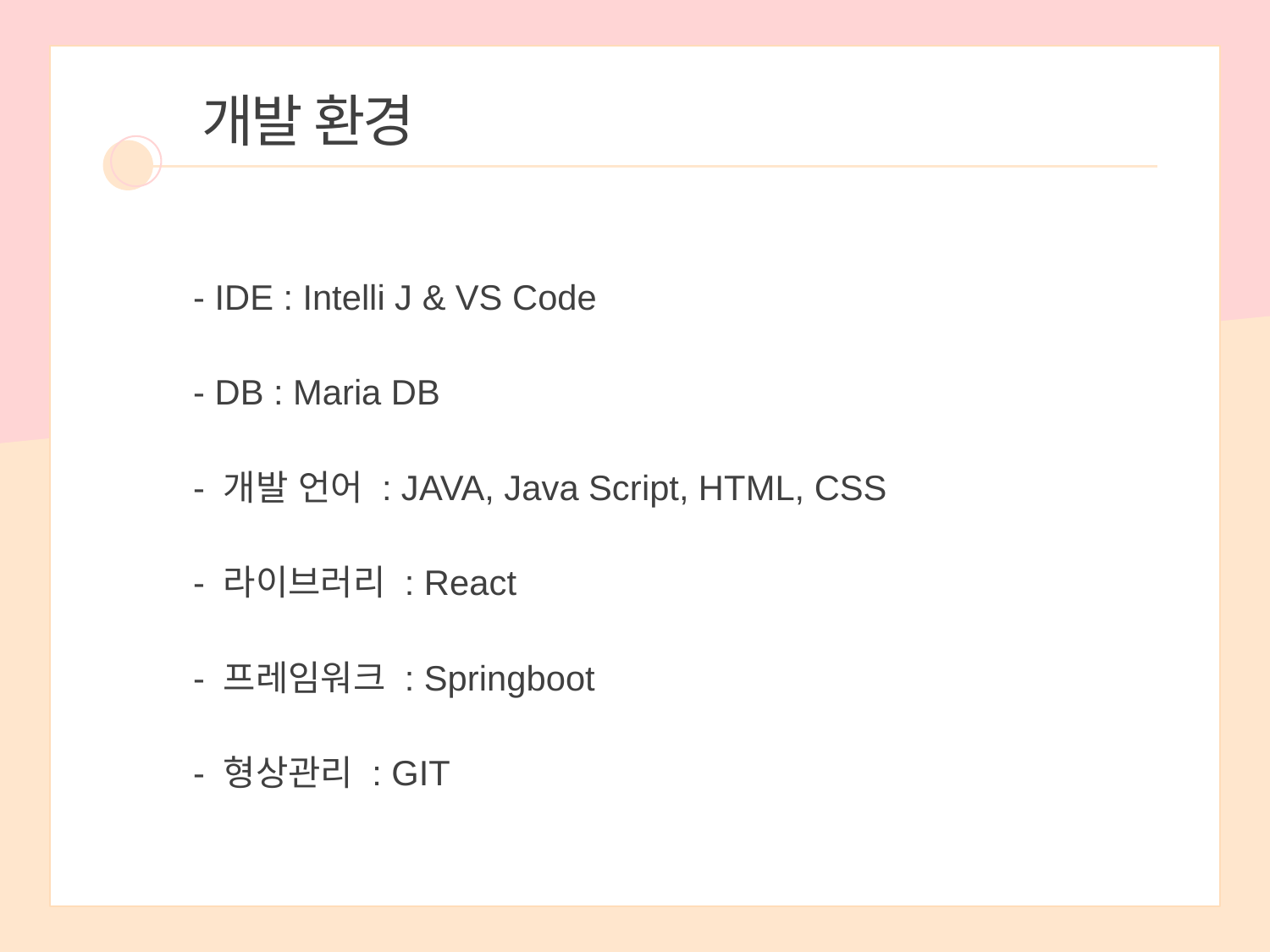

개발 환경
- IDE : Intelli J & VS Code
- DB : Maria DB
- 개발 언어 : JAVA, Java Script, HTML, CSS
- 라이브러리 : React
- 프레임워크 : Springboot
- 형상관리 : GIT